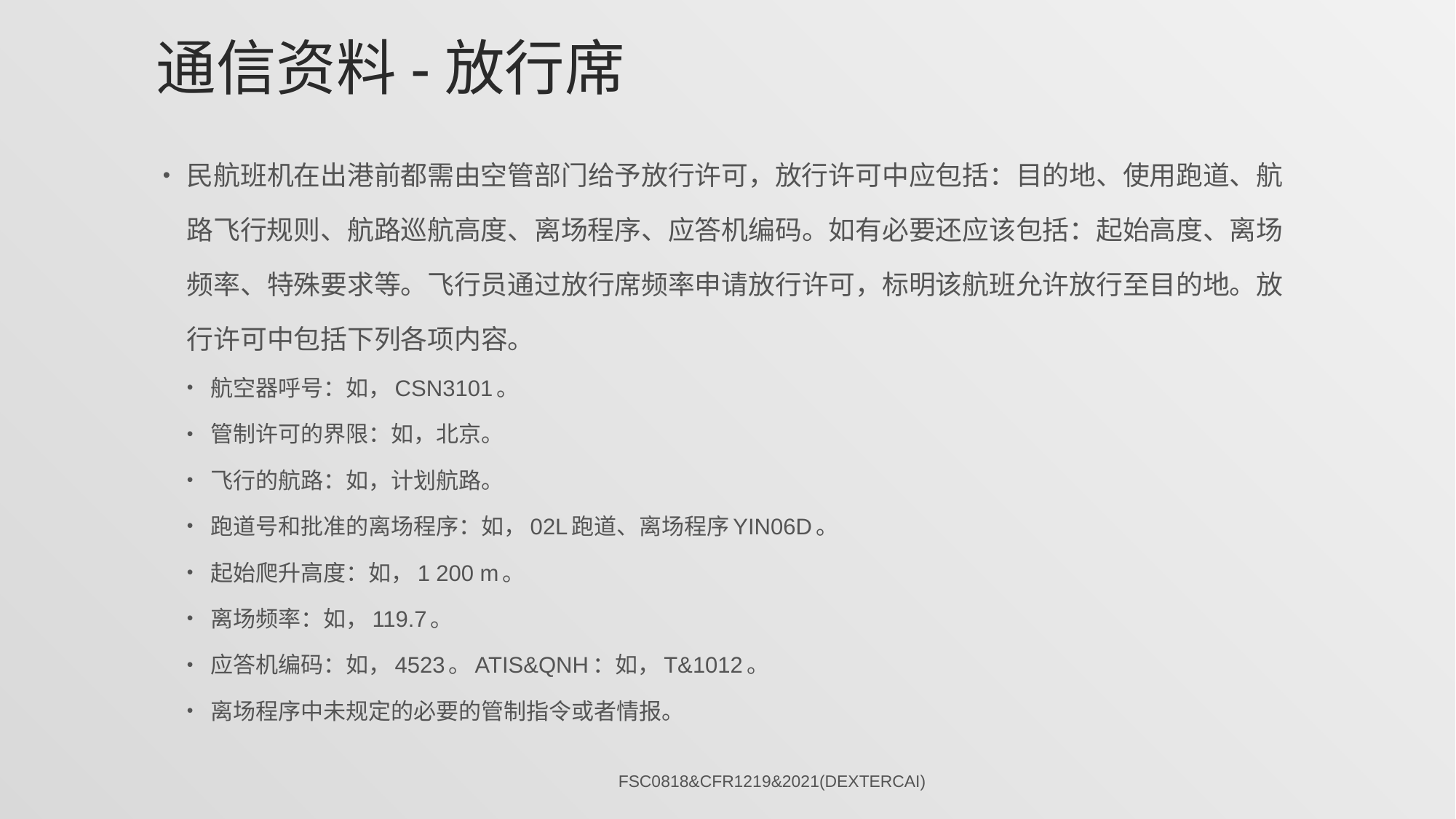

# 通信资料-放行席
民航班机在出港前都需由空管部门给予放行许可，放行许可中应包括：目的地、使用跑道、航路飞行规则、航路巡航高度、离场程序、应答机编码。如有必要还应该包括：起始高度、离场频率、特殊要求等。飞行员通过放行席频率申请放行许可，标明该航班允许放行至目的地。放行许可中包括下列各项内容。
航空器呼号：如，CSN3101。
管制许可的界限：如，北京。
飞行的航路：如，计划航路。
跑道号和批准的离场程序：如，02L跑道、离场程序YIN06D。
起始爬升高度：如，1 200 m。
离场频率：如，119.7。
应答机编码：如，4523。ATIS&QNH：如，T&1012。
离场程序中未规定的必要的管制指令或者情报。
FSC0818&CFR1219&2021(DexterCai)